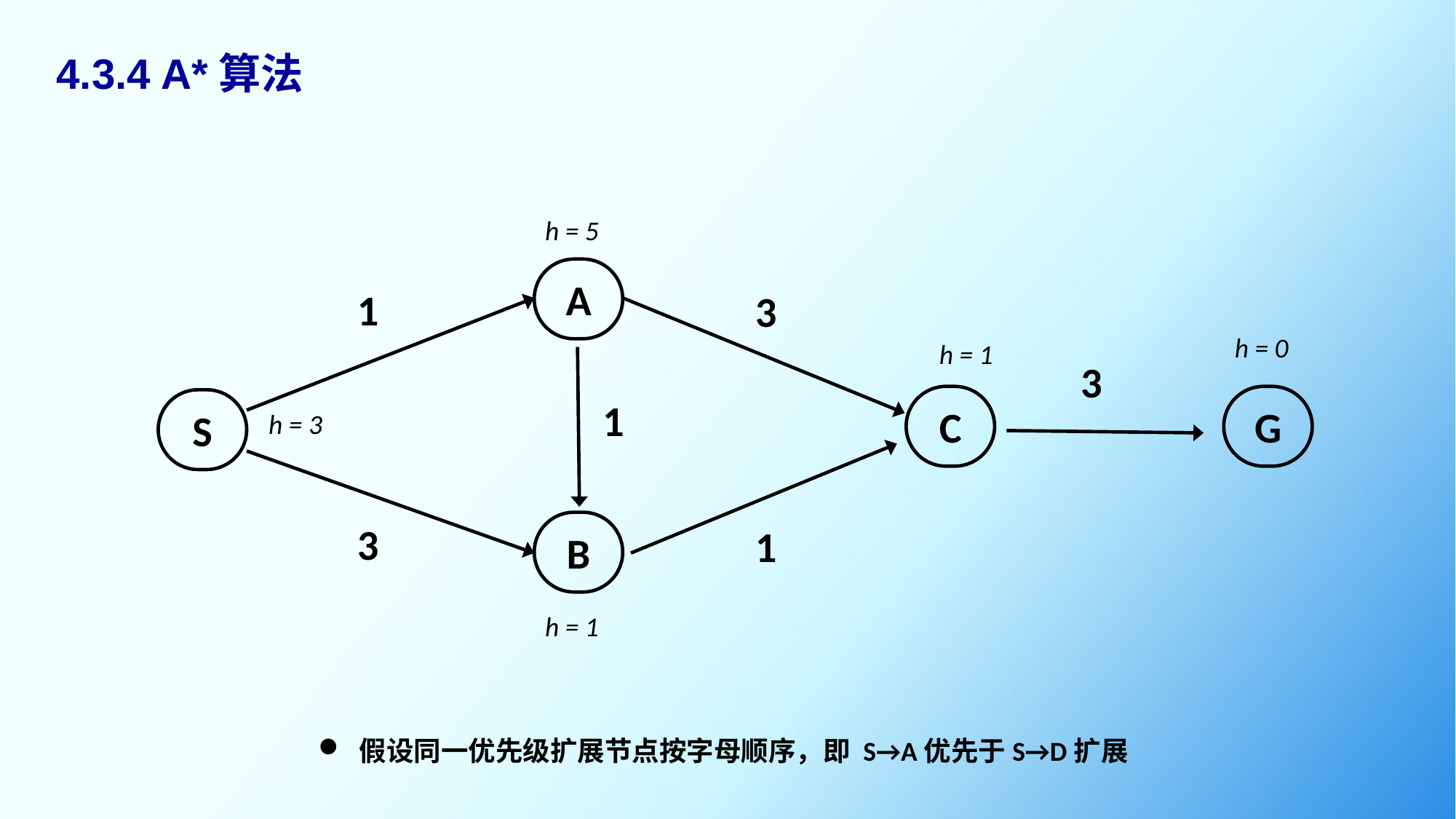

4.3.4 A*算法
h = 5
A
1
3

h = 0
h = 1

3
C
G
1
S
h = 3

3
B
1
h = 1
假设同一优先级扩展节点按字母顺序，即 S→A优先于S→D扩展